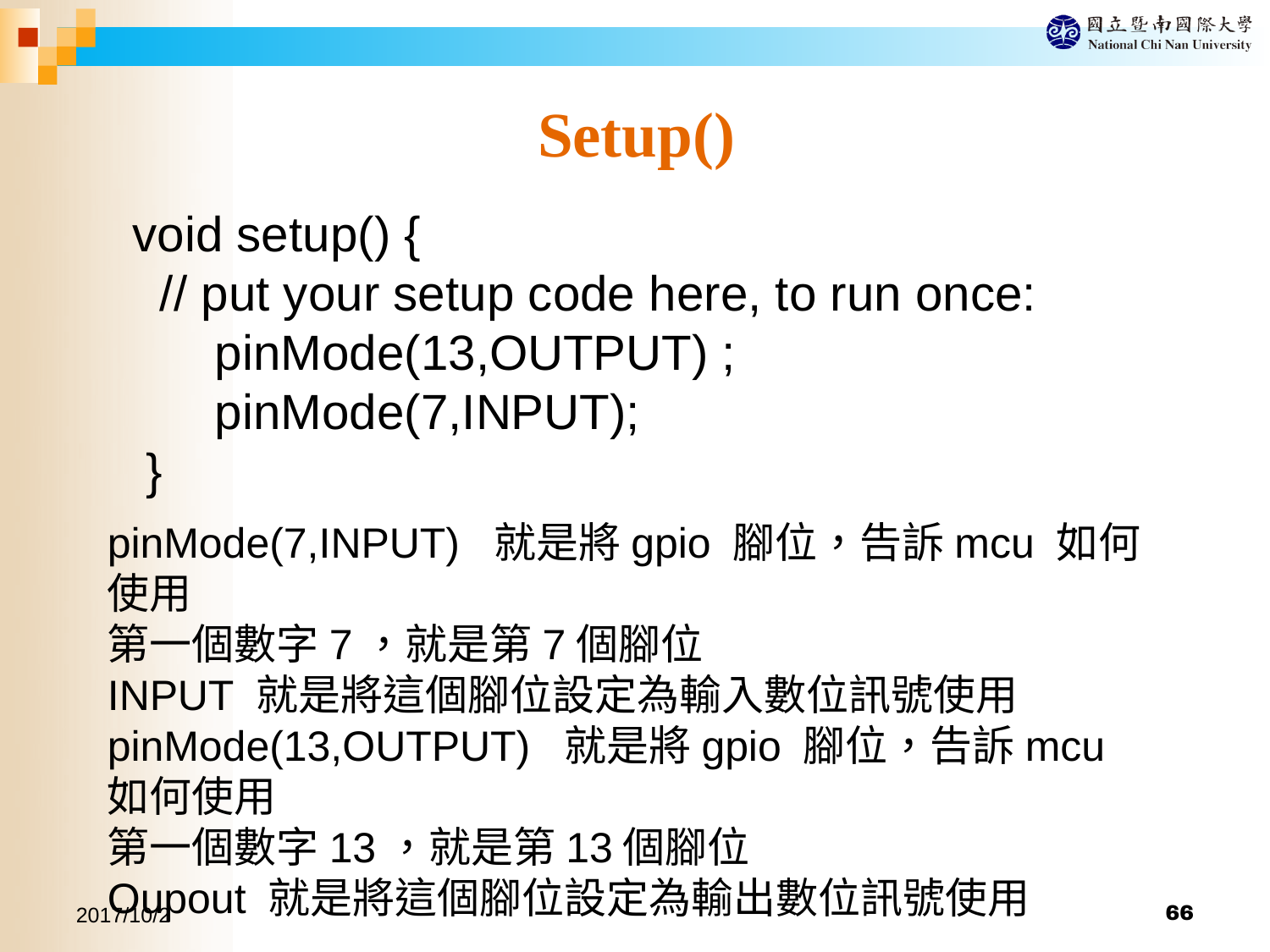

Setup()
void setup() {
  // put your setup code here, to run once:
      pinMode(13,OUTPUT) ;
      pinMode(7,INPUT);
 }
pinMode(7,INPUT)  就是將gpio 腳位，告訴mcu 如何使用
第一個數字7，就是第7個腳位
INPUT 就是將這個腳位設定為輸入數位訊號使用
pinMode(13,OUTPUT)  就是將gpio 腳位，告訴mcu 如何使用
第一個數字13，就是第13個腳位
Oupout 就是將這個腳位設定為輸出數位訊號使用

2017/10/2
66